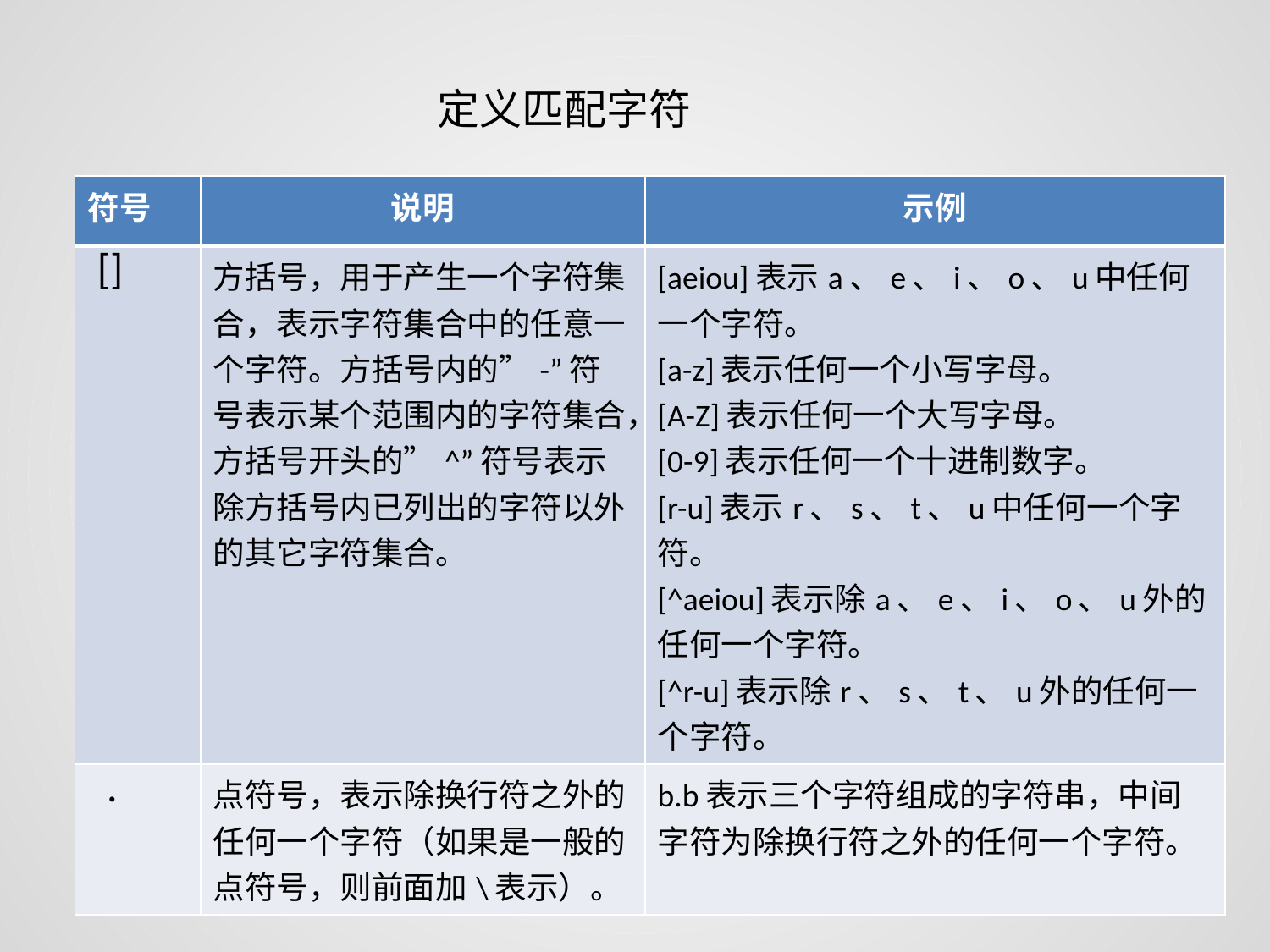

定义匹配字符
| 符号 | 说明 | 示例 |
| --- | --- | --- |
| [] | 方括号，用于产生一个字符集合，表示字符集合中的任意一个字符。方括号内的”-”符号表示某个范围内的字符集合，方括号开头的”^”符号表示除方括号内已列出的字符以外的其它字符集合。 | [aeiou]表示a、e、i、o、u中任何一个字符。 [a-z]表示任何一个小写字母。 [A-Z]表示任何一个大写字母。 [0-9]表示任何一个十进制数字。 [r-u]表示r、s、t、u中任何一个字符。 [^aeiou]表示除a、e、i、o、u外的任何一个字符。 [^r-u]表示除r、s、t、u外的任何一个字符。 |
| . | 点符号，表示除换行符之外的任何一个字符（如果是一般的点符号，则前面加\表示）。 | b.b表示三个字符组成的字符串，中间字符为除换行符之外的任何一个字符。 |